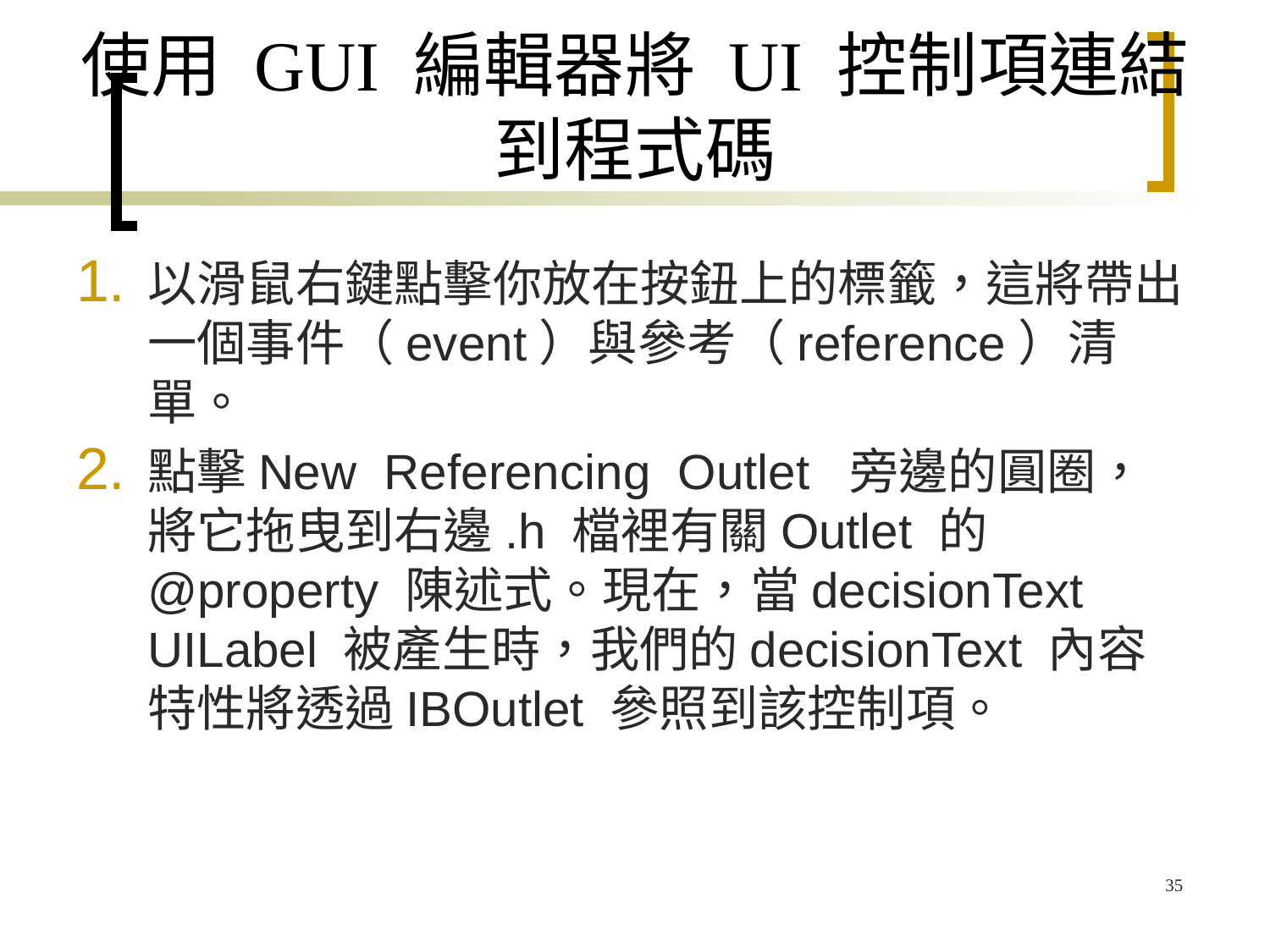

# 使用 GUI 編輯器將 UI 控制項連結到程式碼
以滑鼠右鍵點擊你放在按鈕上的標籤，這將帶出一個事件（event）與參考（reference）清單。
點擊New  Referencing  Outlet  旁邊的圓圈，將它拖曳到右邊.h 檔裡有關Outlet 的@property 陳述式。現在，當decisionText UILabel 被產生時，我們的decisionText 內容特性將透過IBOutlet 參照到該控制項。

35